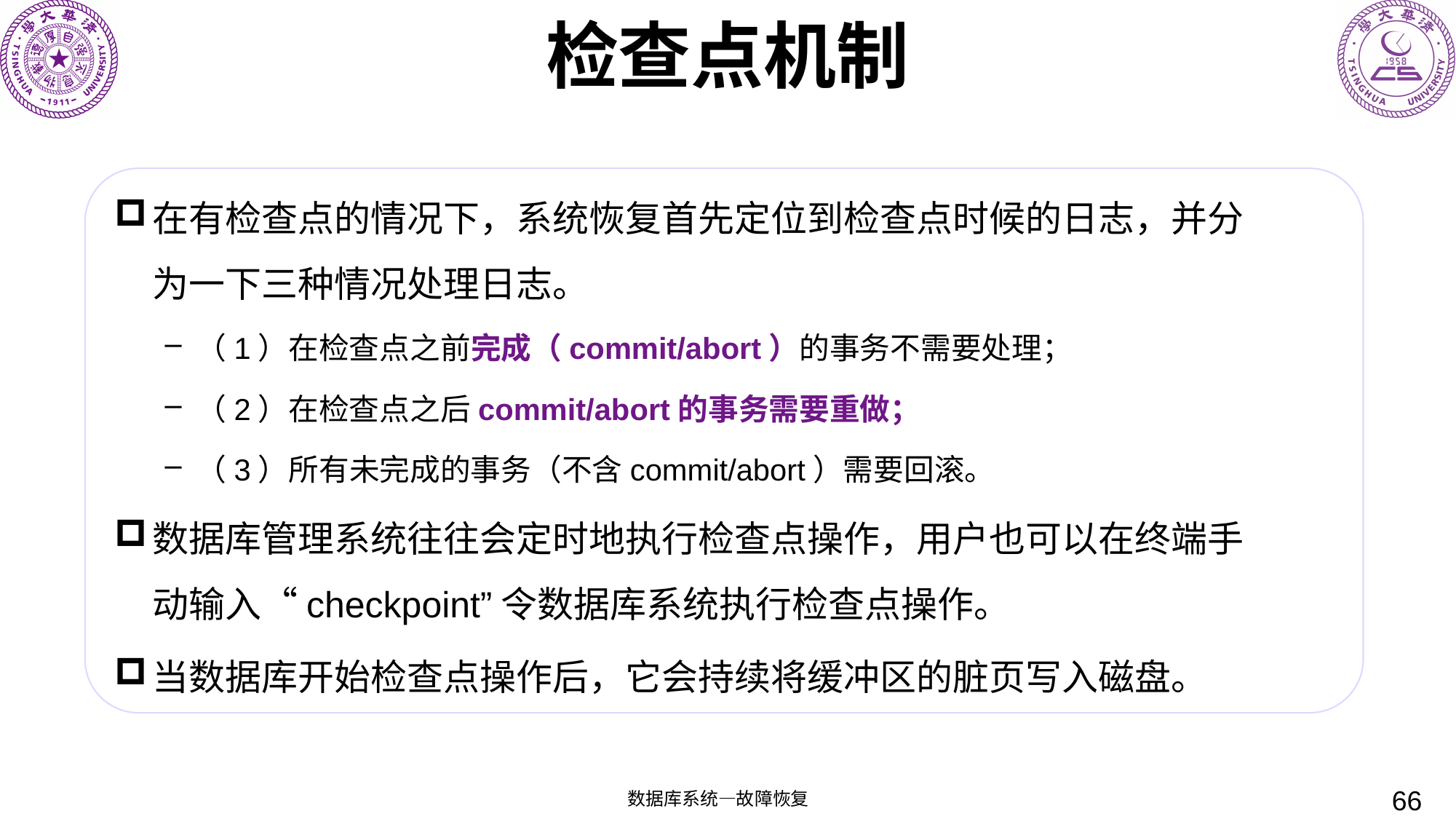

# 检查点机制

在有检查点的情况下，系统恢复首先定位到检查点时候的日志，并分为一下三种情况处理日志。
（1）在检查点之前完成（commit/abort）的事务不需要处理；
（2）在检查点之后commit/abort的事务需要重做；
（3）所有未完成的事务（不含commit/abort）需要回滚。
数据库管理系统往往会定时地执行检查点操作，用户也可以在终端手动输入“checkpoint”令数据库系统执行检查点操作。
当数据库开始检查点操作后，它会持续将缓冲区的脏页写入磁盘。

66
数据库系统—故障恢复